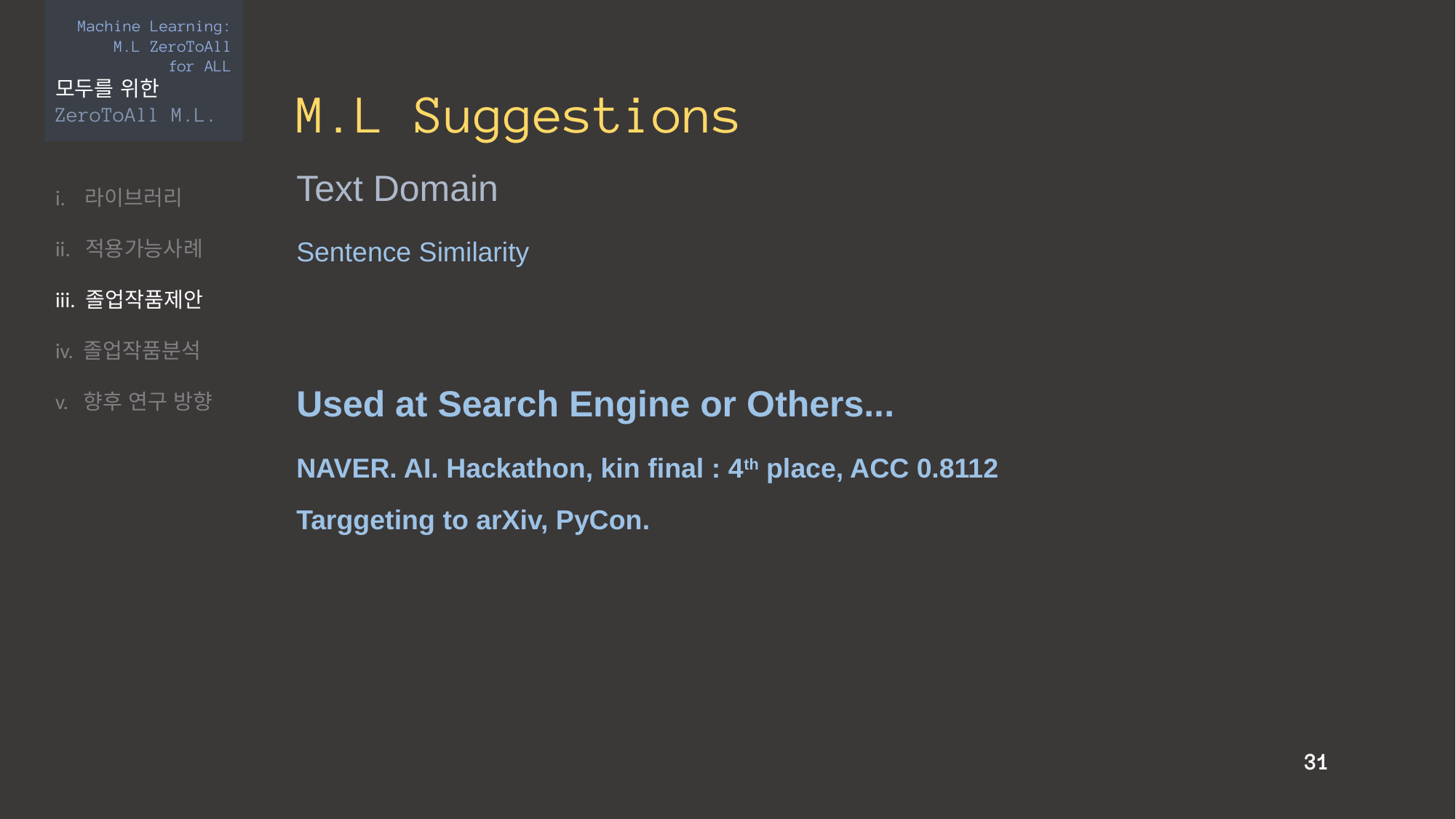

Machine Learning:
M.L ZeroToAll
for ALL
모두를 위한
ZeroToAll M.L.
M.L Suggestions
i.   라이브러리

ii.  적용가능사례

iii. 졸업작품제안

iv. 졸업작품분석

v.  향후 연구 방향
Text Domain
Sentence Similarity
Used at Search Engine or Others...
NAVER. AI. Hackathon, kin final : 4th place, ACC 0.8112
Targgeting to arXiv, PyCon.
31